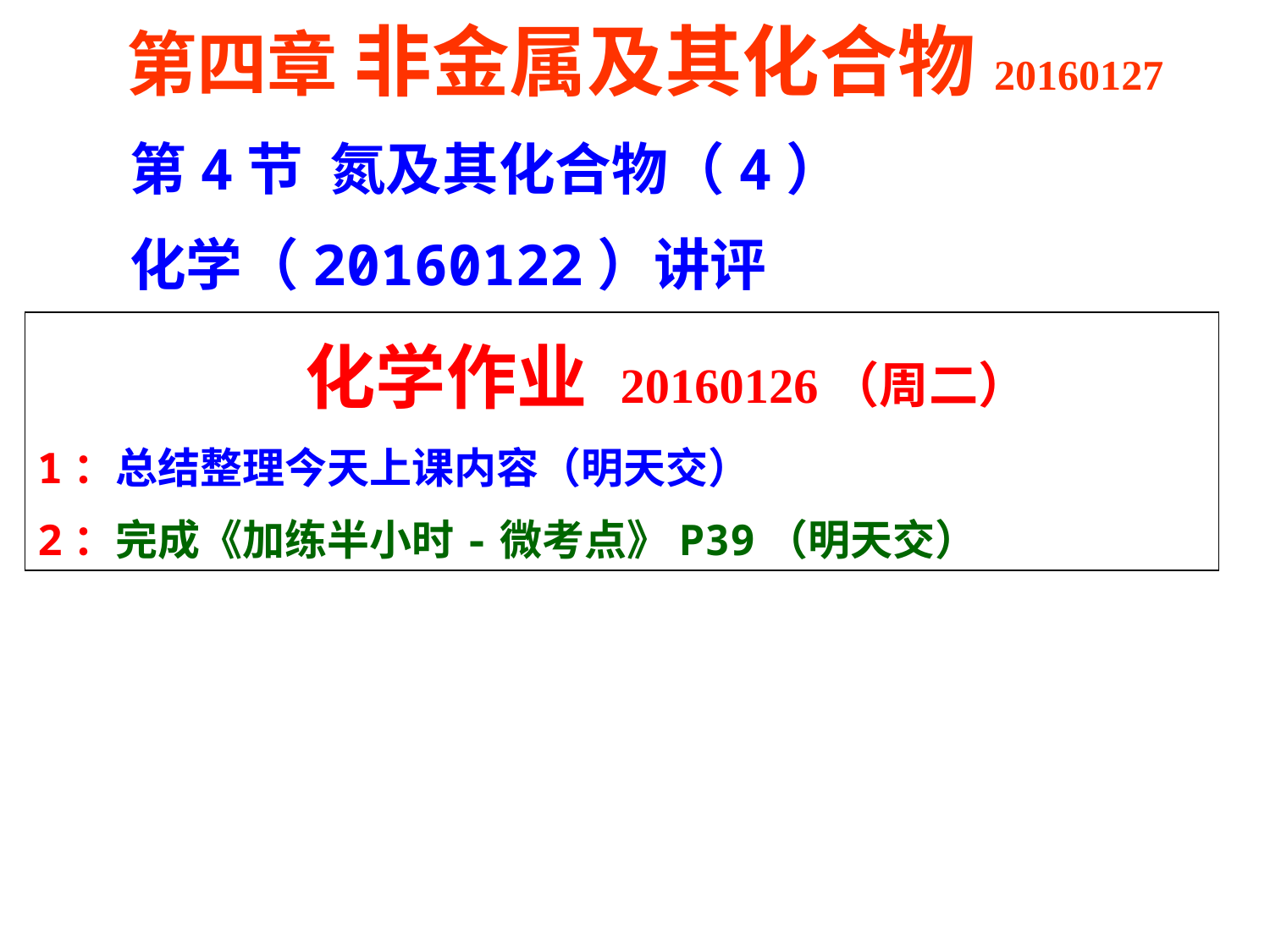

第四章 非金属及其化合物20160127
   第4节  氮及其化合物（4）
   化学（20160122）讲评
             化学作业 20160126（周二）
1：总结整理今天上课内容（明天交）
2：完成《加练半小时-微考点》P39（明天交）